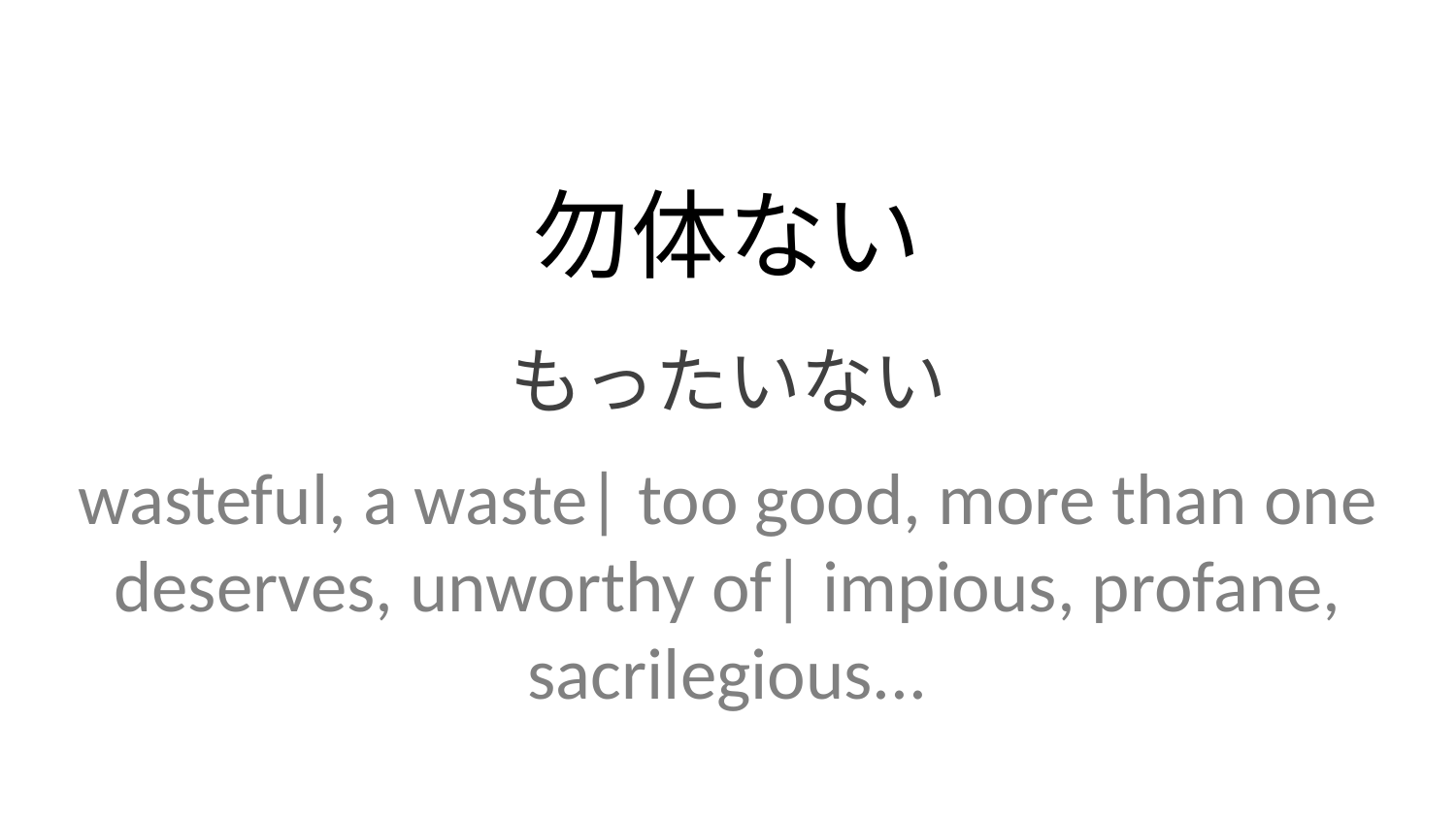

勿体ない

もったいない
wasteful, a waste| too good, more than one deserves, unworthy of| impious, profane, sacrilegious...